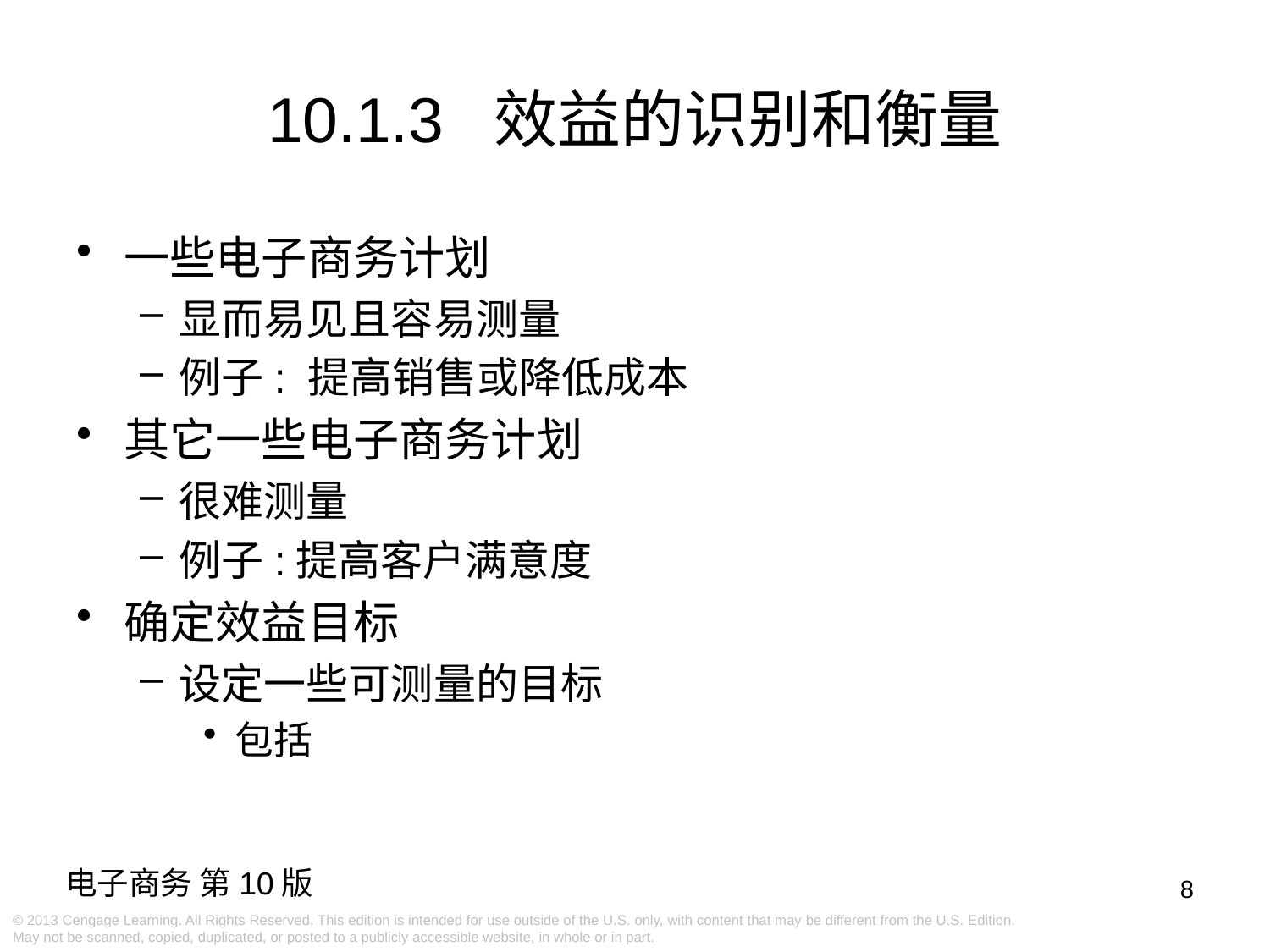

10.1.3  效益的识别和衡量
一些电子商务计划
显而易见且容易测量
例子: 提高销售或降低成本
其它一些电子商务计划
很难测量
例子:提高客户满意度
确定效益目标
设定一些可测量的目标
包括
8